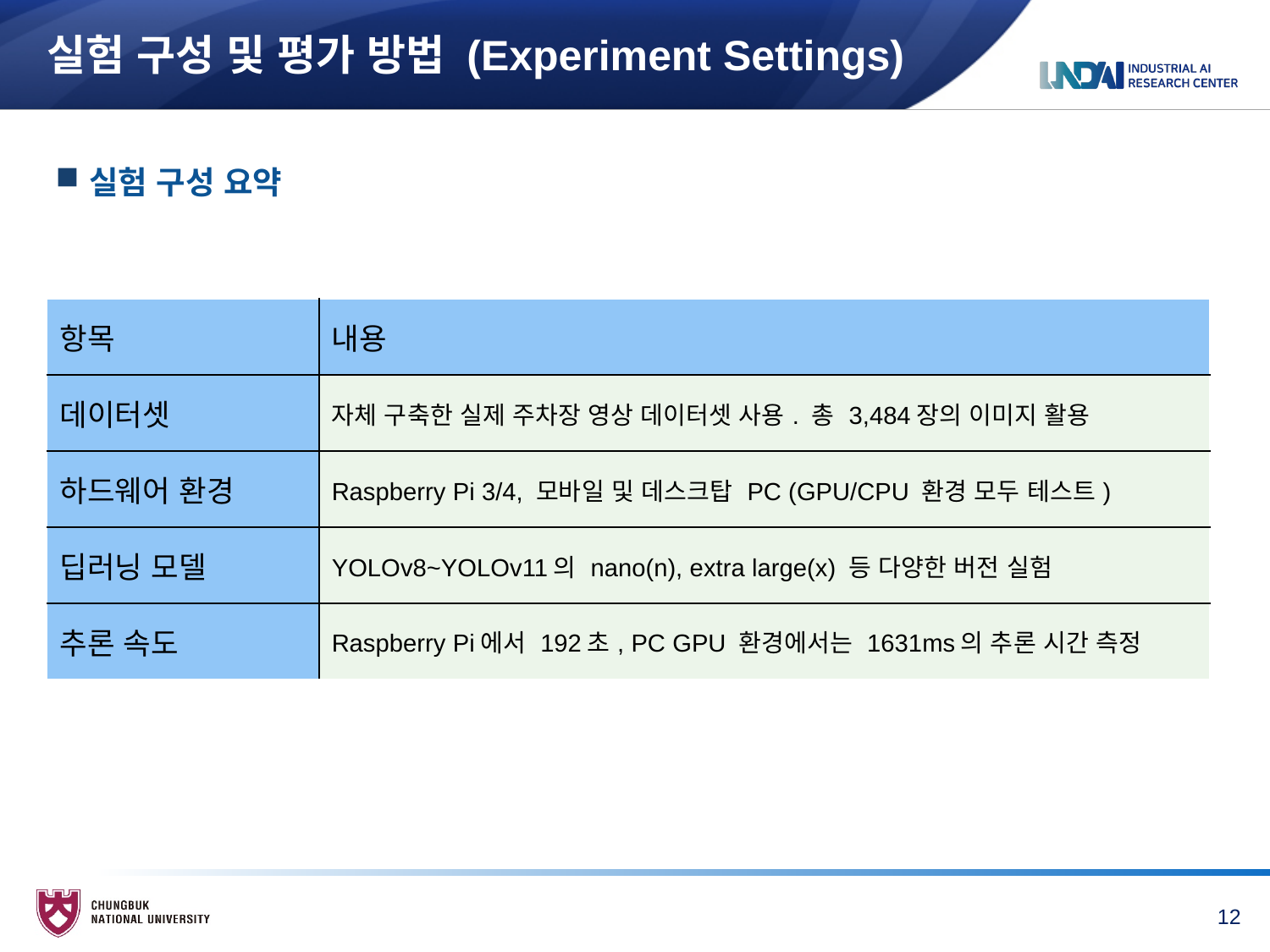

# 실험 구성 및 평가 방법 (Experiment Settings)
실험 구성 요약
| 항목 | 내용 |
| --- | --- |
| 데이터셋 | 자체 구축한 실제 주차장 영상 데이터셋 사용. 총 3,484장의 이미지 활용 |
| 하드웨어 환경 | Raspberry Pi 3/4, 모바일 및 데스크탑 PC (GPU/CPU 환경 모두 테스트) |
| 딥러닝 모델 | YOLOv8~YOLOv11의 nano(n), extra large(x) 등 다양한 버전 실험 |
| 추론 속도 | Raspberry Pi에서 192초, PC GPU 환경에서는 1631ms의 추론 시간 측정 |